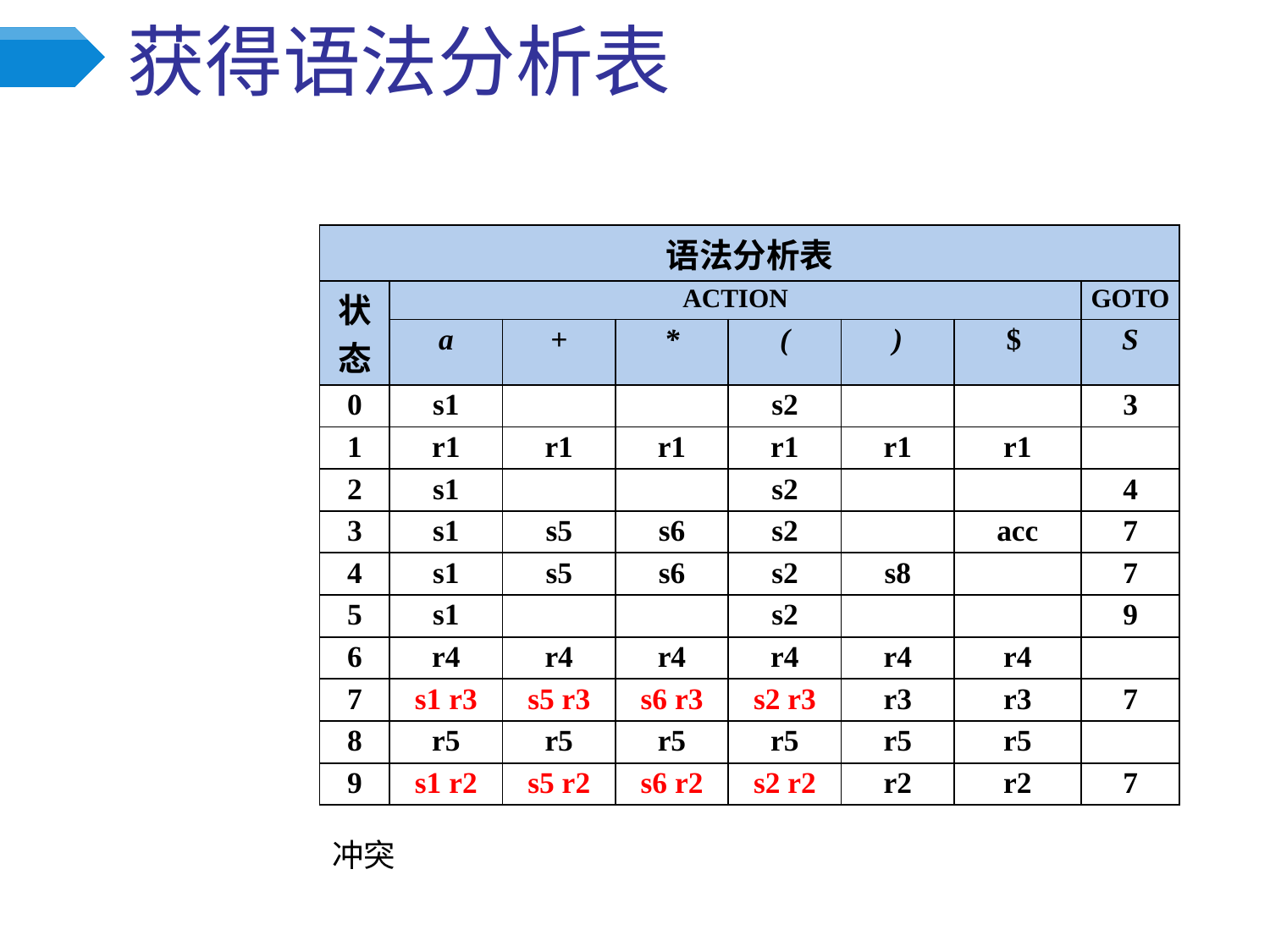

# 获得语法分析表
| 语法分析表 |  |  |  |  |  |  |  |
| --- | --- | --- | --- | --- | --- | --- | --- |
| 状态 | ACTION |  |  |  |  |  | GOTO |
|  | a | + | \* | ( | ) | $ | S |
| 0 | s1 |  |  | s2 |  |  | 3 |
| 1 | r1 | r1 | r1 | r1 | r1 | r1 |  |
| 2 | s1 |  |  | s2 |  |  | 4 |
| 3 | s1 | s5 | s6 | s2 |  | acc | 7 |
| 4 | s1 | s5 | s6 | s2 | s8 |  | 7 |
| 5 | s1 |  |  | s2 |  |  | 9 |
| 6 | r4 | r4 | r4 | r4 | r4 | r4 |  |
| 7 | s1 r3 | s5 r3 | s6 r3 | s2 r3 | r3 | r3 | 7 |
| 8 | r5 | r5 | r5 | r5 | r5 | r5 |  |
| 9 | s1 r2 | s5 r2 | s6 r2 | s2 r2 | r2 | r2 | 7 |

冲突